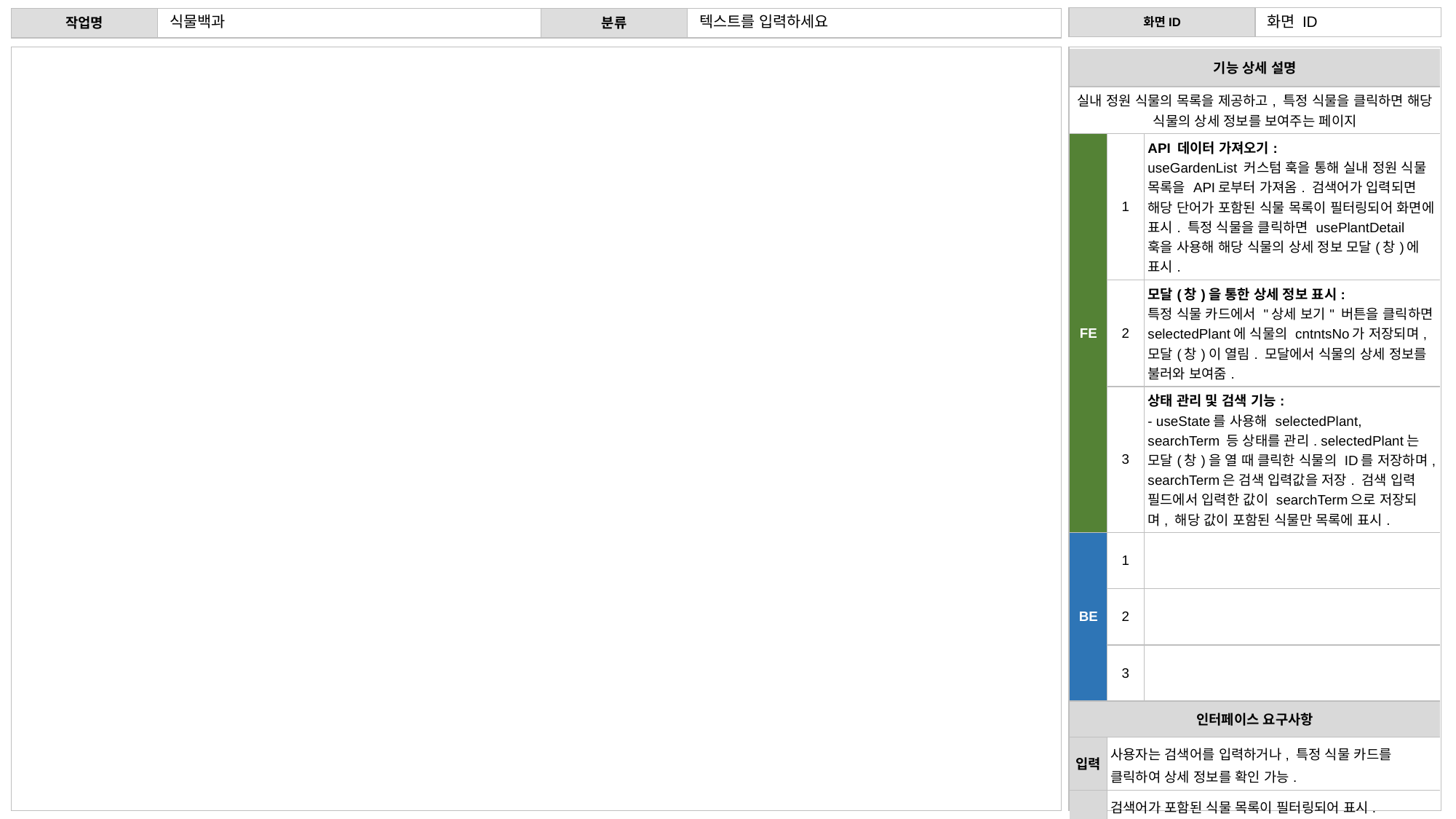

식물백과
텍스트를 입력하세요
화면 ID
| 기능 상세 설명 | 기능 상세 설명 |  |
| --- | --- | --- |
| 실내 정원 식물의 목록을 제공하고, 특정 식물을 클릭하면 해당 식물의 상세 정보를 보여주는 페이지 | 서비스 이용을 위한 회원 가입 | 서비스 이용을 위한 회원 가입 |
| FE | 1 | API 데이터 가져오기: useGardenList 커스텀 훅을 통해 실내 정원 식물 목록을 API로부터 가져옴. 검색어가 입력되면 해당 단어가 포함된 식물 목록이 필터링되어 화면에 표시. 특정 식물을 클릭하면 usePlantDetail 훅을 사용해 해당 식물의 상세 정보 모달(창)에 표시. |
|  | 2 | 모달(창)을 통한 상세 정보 표시: 특정 식물 카드에서 "상세 보기" 버튼을 클릭하면 selectedPlant에 식물의 cntntsNo가 저장되며, 모달(창)이 열림. 모달에서 식물의 상세 정보를 불러와 보여줌. |
|  | 3 | 상태 관리 및 검색 기능: - useState를 사용해 selectedPlant, searchTerm 등 상태를 관리. selectedPlant는 모달(창)을 열 때 클릭한 식물의 ID를 저장하며, searchTerm은 검색 입력값을 저장. 검색 입력 필드에서 입력한 값이 searchTerm으로 저장되며, 해당 값이 포함된 식물만 목록에 표시. |
| BE | 1 |  |
|  | 2 |  |
|  | 3 |  |
| 인터페이스 요구사항 | 인터페이스 요구사항 |  |
| 입력 | 사용자는 검색어를 입력하거나, 특정 식물 카드를 클릭하여 상세 정보를 확인 가능. | 이메일(아이디), 이름, 비밀번호, 비밀번호 확인 입력 후 회원 가입 버튼 클릭 |
| 출력 | 검색어가 포함된 식물 목록이 필터링되어 표시. 특정 식물을 클릭하면 모달(창)을 통해 해당 식물의 상세 정보가 출력. | 로그인 페이지 |